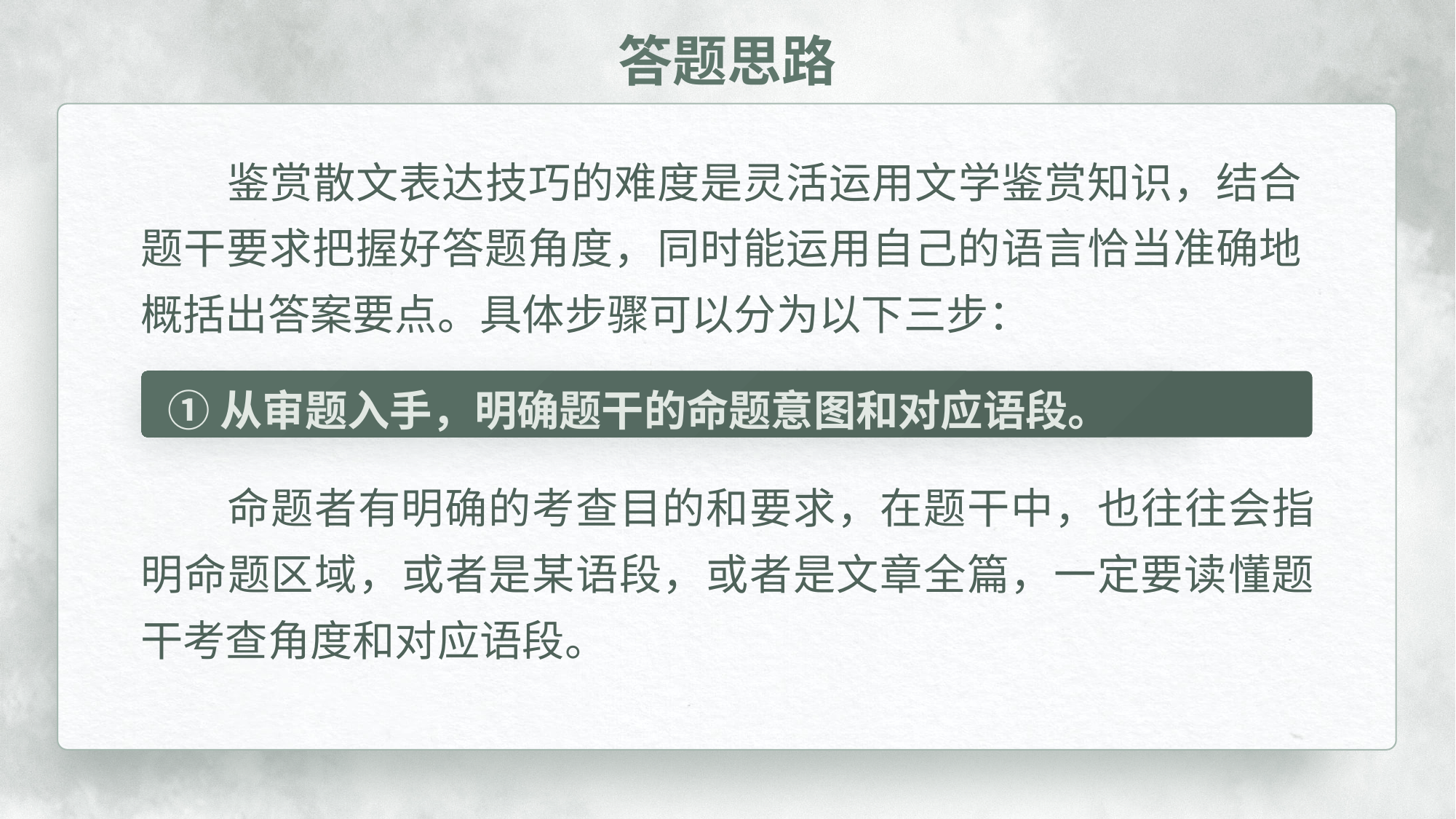

答题思路

鉴赏散文表达技巧的难度是灵活运用文学鉴赏知识，结合题干要求把握好答题角度，同时能运用自己的语言恰当准确地概括出答案要点。具体步骤可以分为以下三步：
①从审题入手，明确题干的命题意图和对应语段。

命题者有明确的考查目的和要求，在题干中，也往往会指明命题区域，或者是某语段，或者是文章全篇，一定要读懂题干考查角度和对应语段。